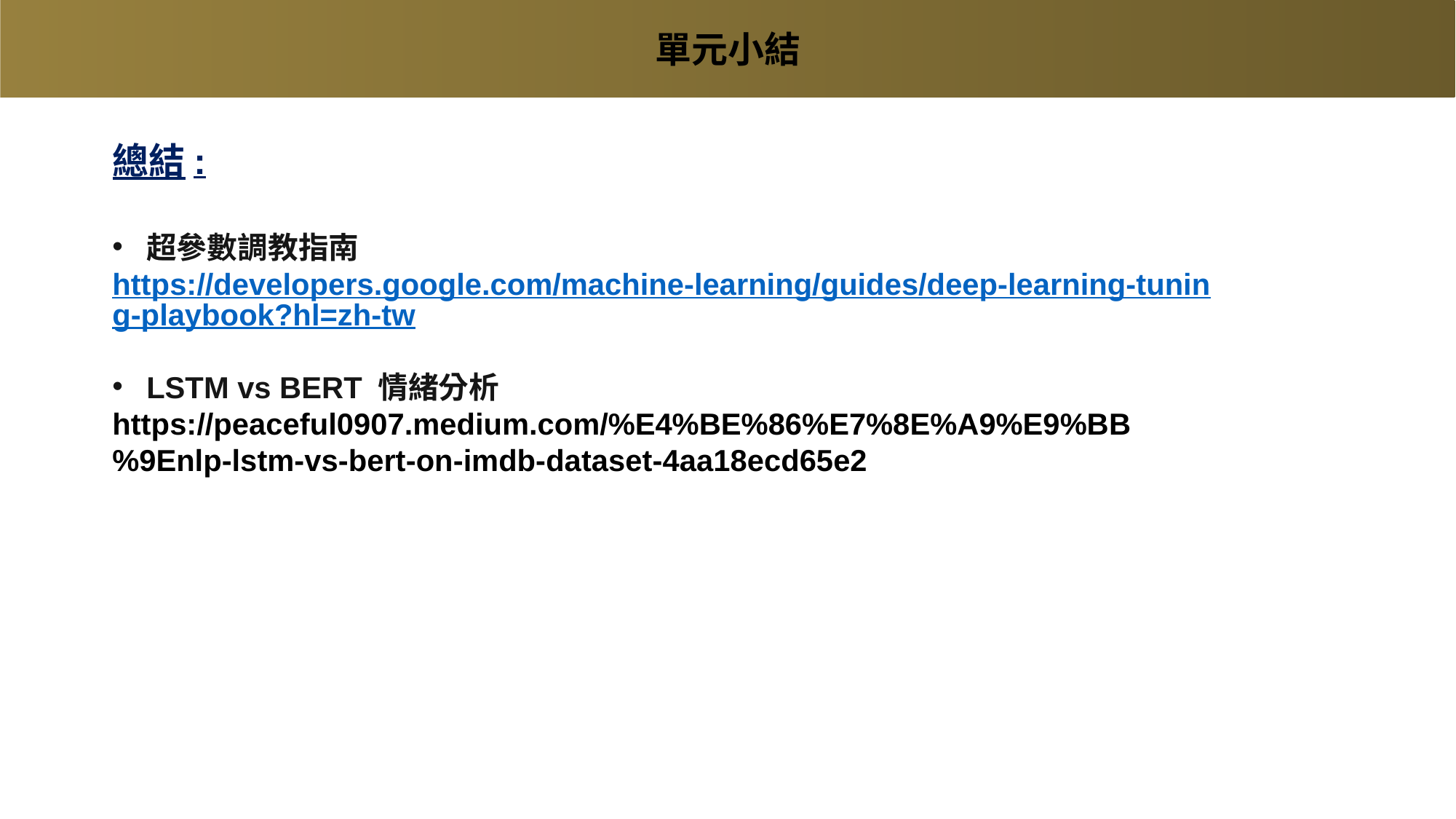

單元小結
總結:
超參數調教指南
https://developers.google.com/machine-learning/guides/deep-learning-tuning-playbook?hl=zh-tw

LSTM vs BERT 情緒分析
https://peaceful0907.medium.com/%E4%BE%86%E7%8E%A9%E9%BB%9Enlp-lstm-vs-bert-on-imdb-dataset-4aa18ecd65e2